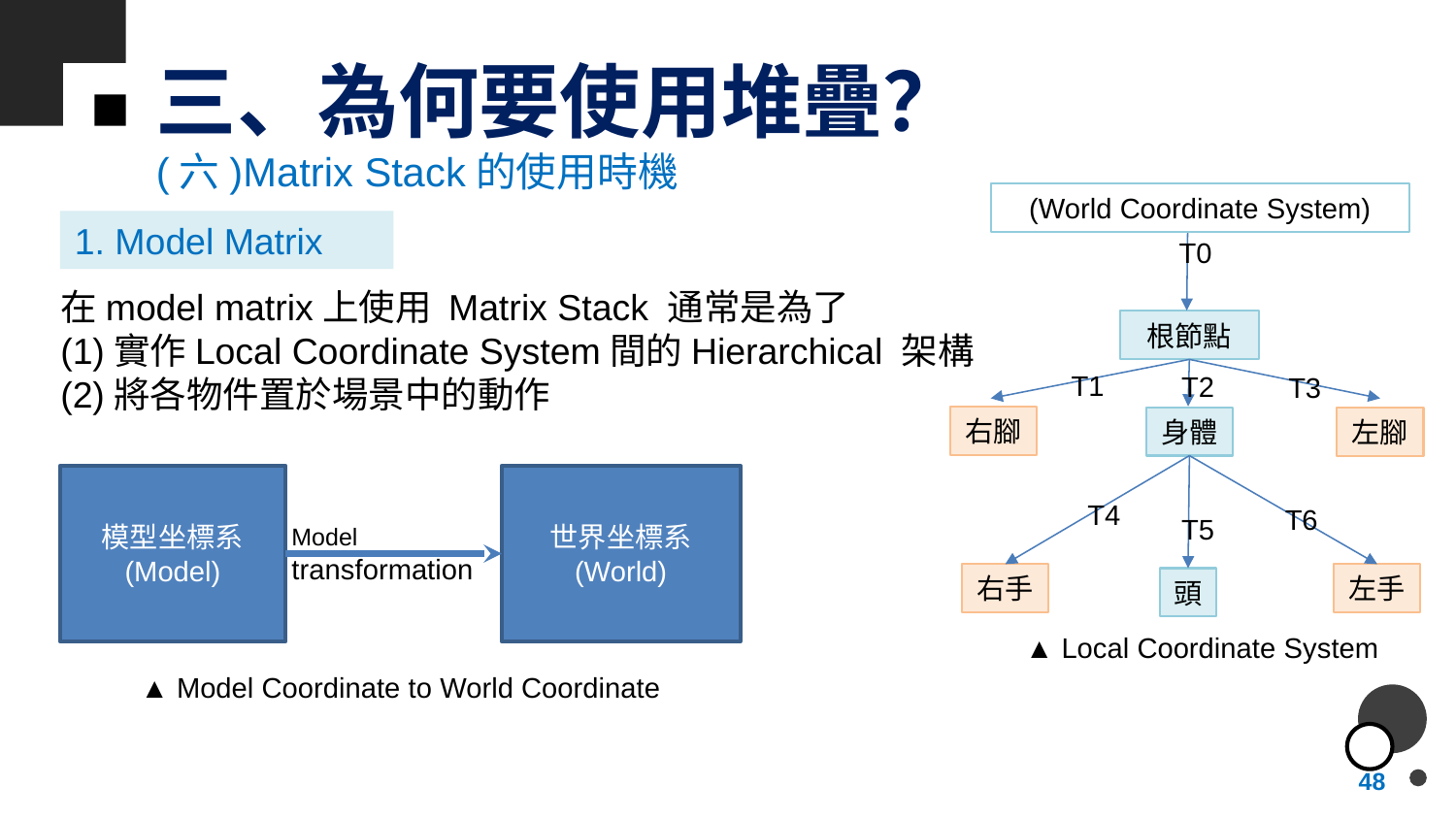

# 三、為何要使用堆疊？
(六)Matrix Stack的使用時機
(World Coordinate System)
T0
根節點
T1
T2
T3
右腳
身體
左腳
T4
T6
T5
右手
左手
頭
1. Model Matrix
在model matrix上使用 Matrix Stack 通常是為了
(1)實作Local Coordinate System間的Hierarchical 架構
(2)將各物件置於場景中的動作
模型坐標系
(Model)
世界坐標系
(World)
Model  transformation

▲ Model Coordinate to World Coordinate
▲ Local Coordinate System

48